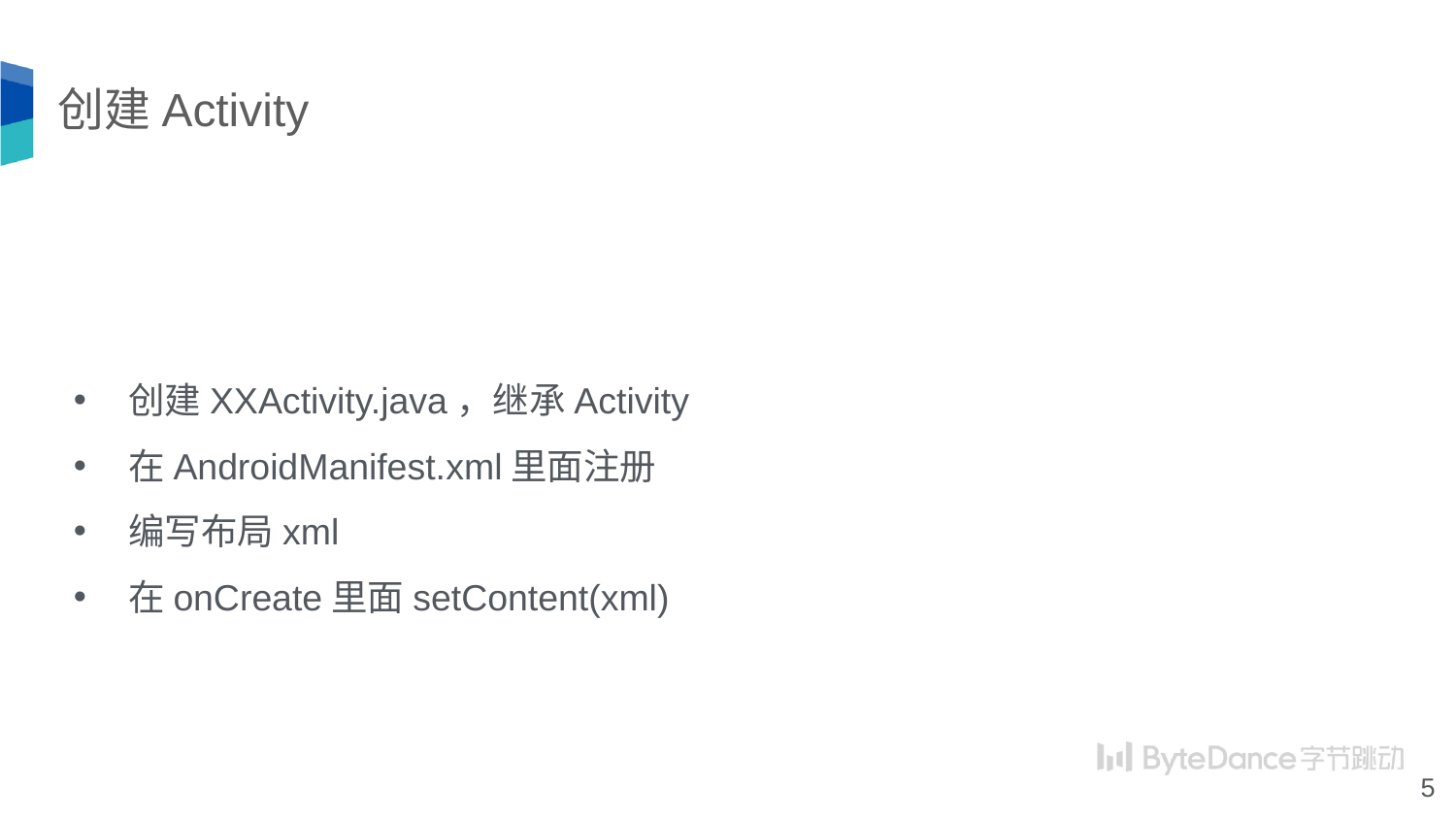

# 创建Activity

创建XXActivity.java，继承Activity
在AndroidManifest.xml里面注册
编写布局xml
在onCreate里面setContent(xml)
5